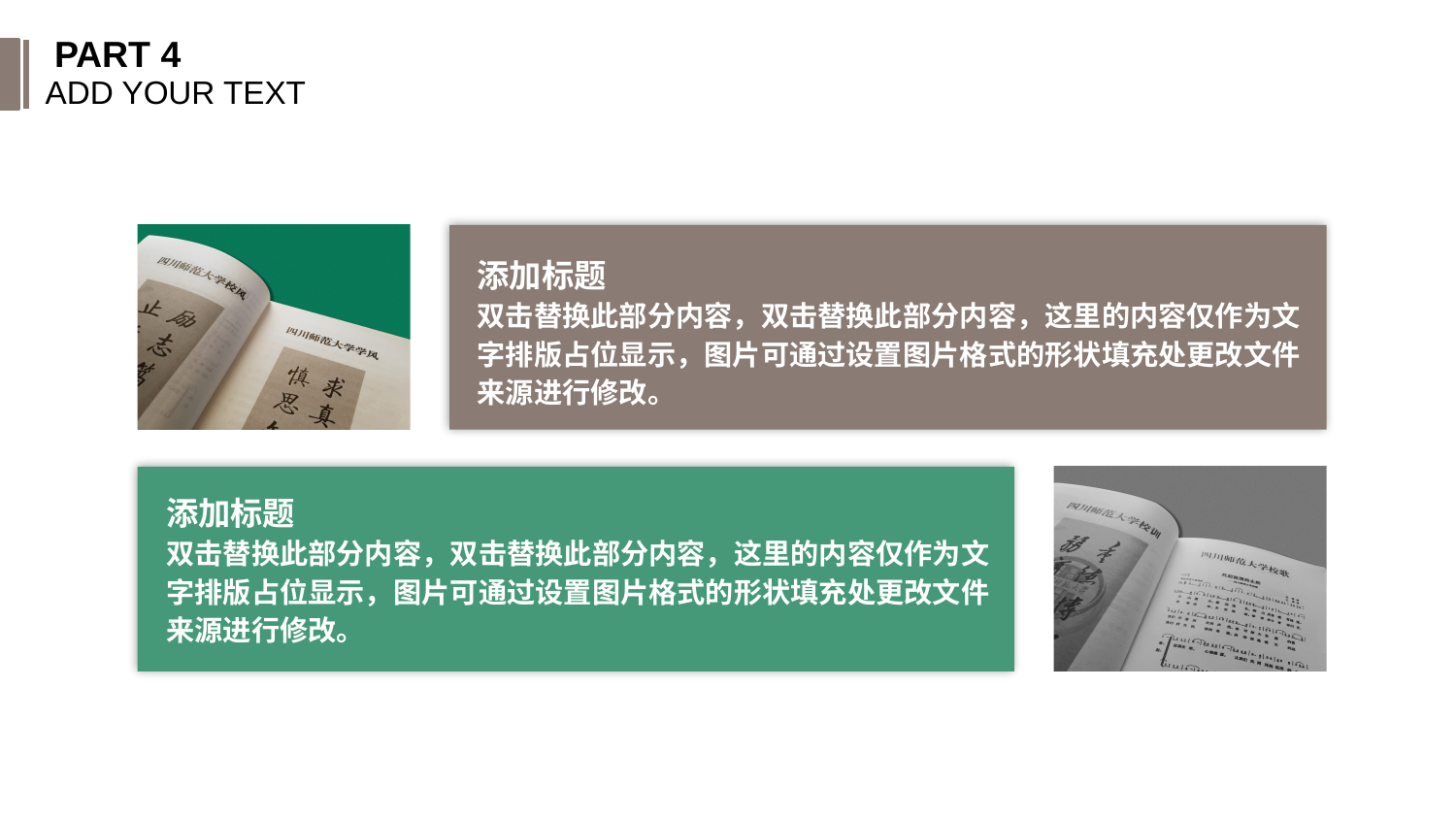

PART 4

ADD YOUR TEXT

添加标题
双击替换此部分内容，双击替换此部分内容，这里的内容仅作为文字排版占位显示，图片可通过设置图片格式的形状填充处更改文件来源进行修改。

添加标题
双击替换此部分内容，双击替换此部分内容，这里的内容仅作为文字排版占位显示，图片可通过设置图片格式的形状填充处更改文件来源进行修改。